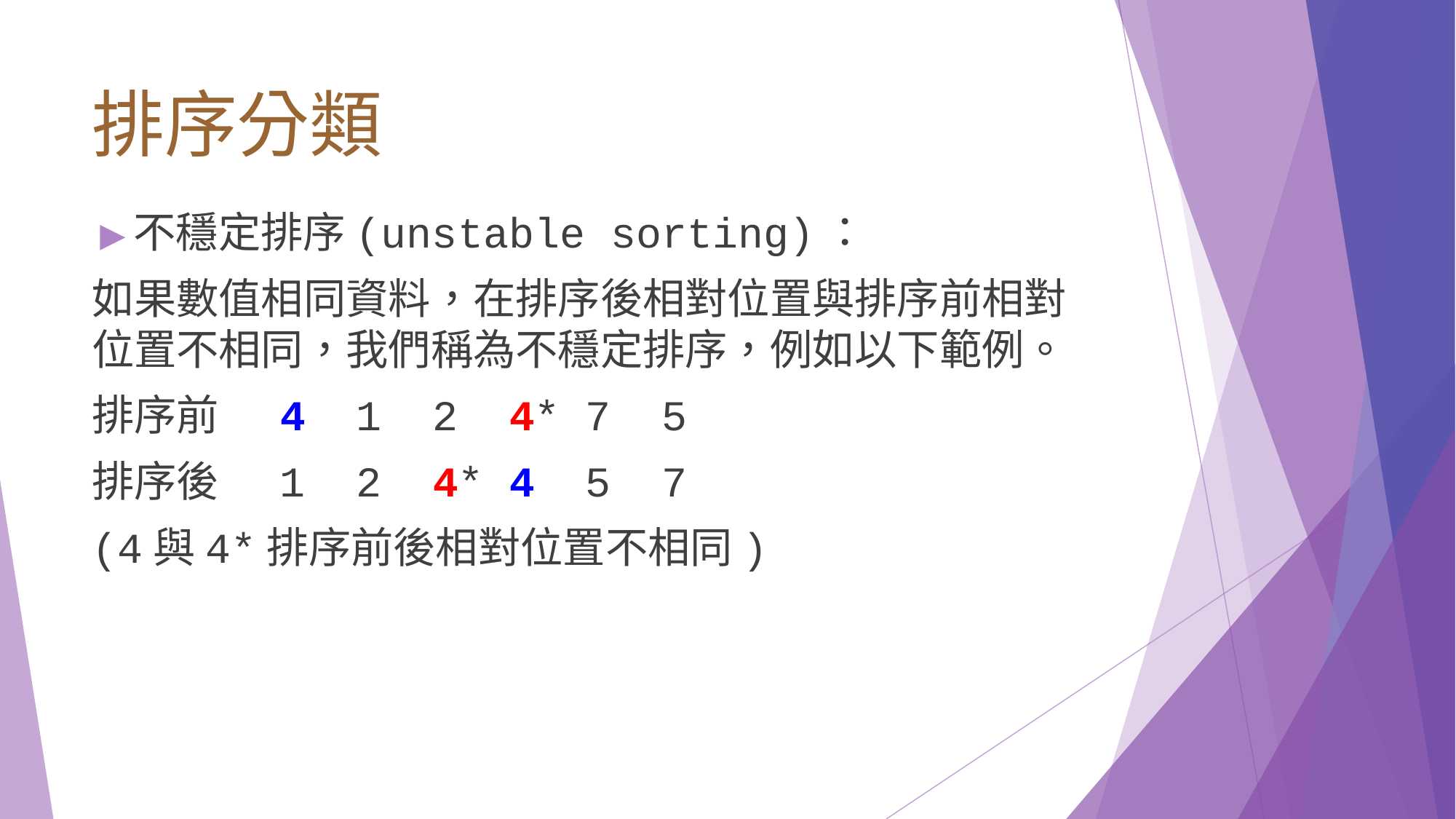

# 排序分類
不穩定排序(unstable sorting)：
如果數值相同資料，在排序後相對位置與排序前相對位置不相同，我們稱為不穩定排序，例如以下範例。
排序前  4  1  2  4* 7  5
排序後  1  2  4* 4  5  7
(4與4*排序前後相對位置不相同)